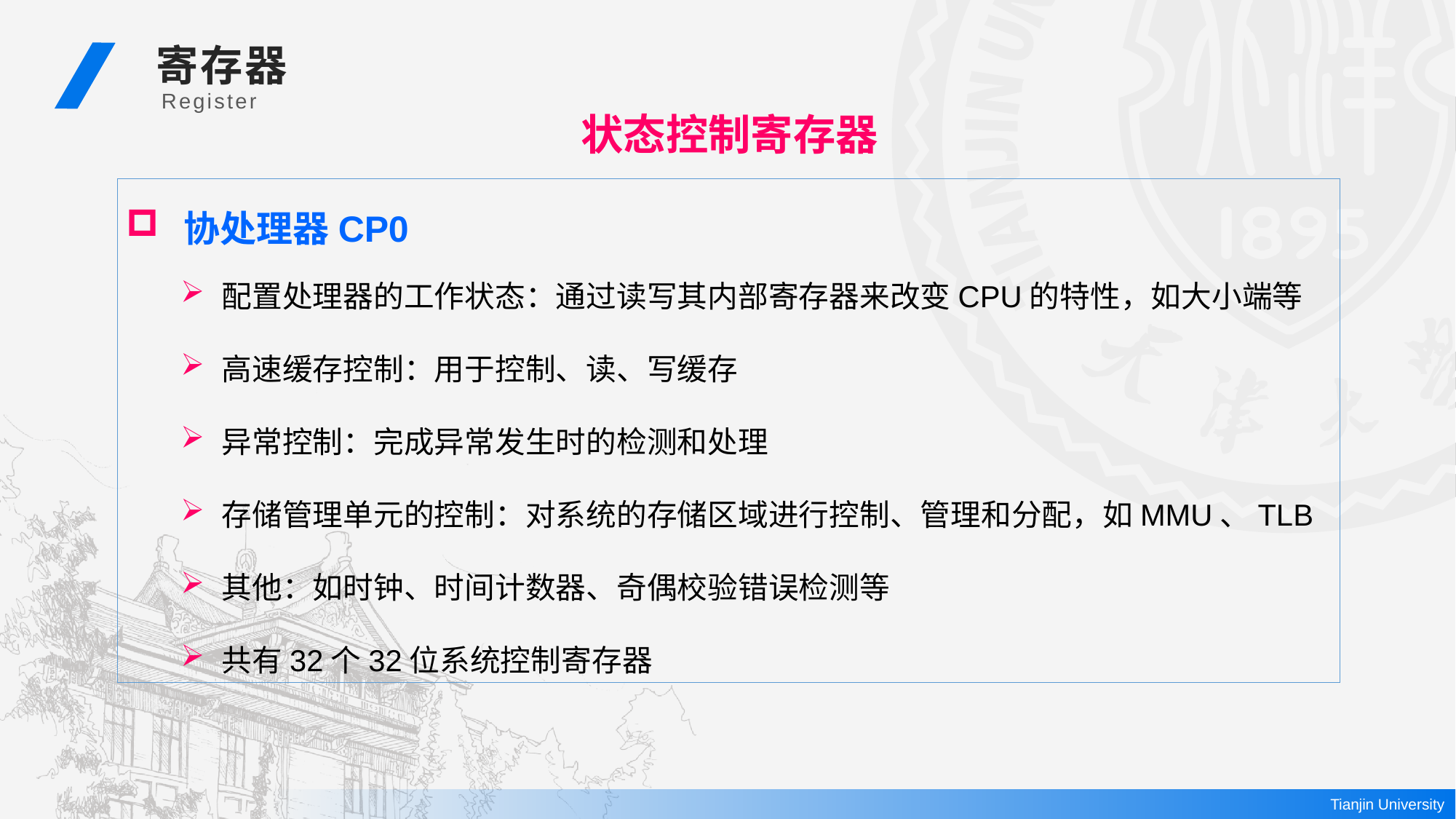

寄存器
   Register
状态控制寄存器
 协处理器CP0
配置处理器的工作状态：通过读写其内部寄存器来改变CPU的特性，如大小端等
高速缓存控制：用于控制、读、写缓存
异常控制：完成异常发生时的检测和处理
存储管理单元的控制：对系统的存储区域进行控制、管理和分配，如MMU、TLB
其他：如时钟、时间计数器、奇偶校验错误检测等
共有32个32位系统控制寄存器